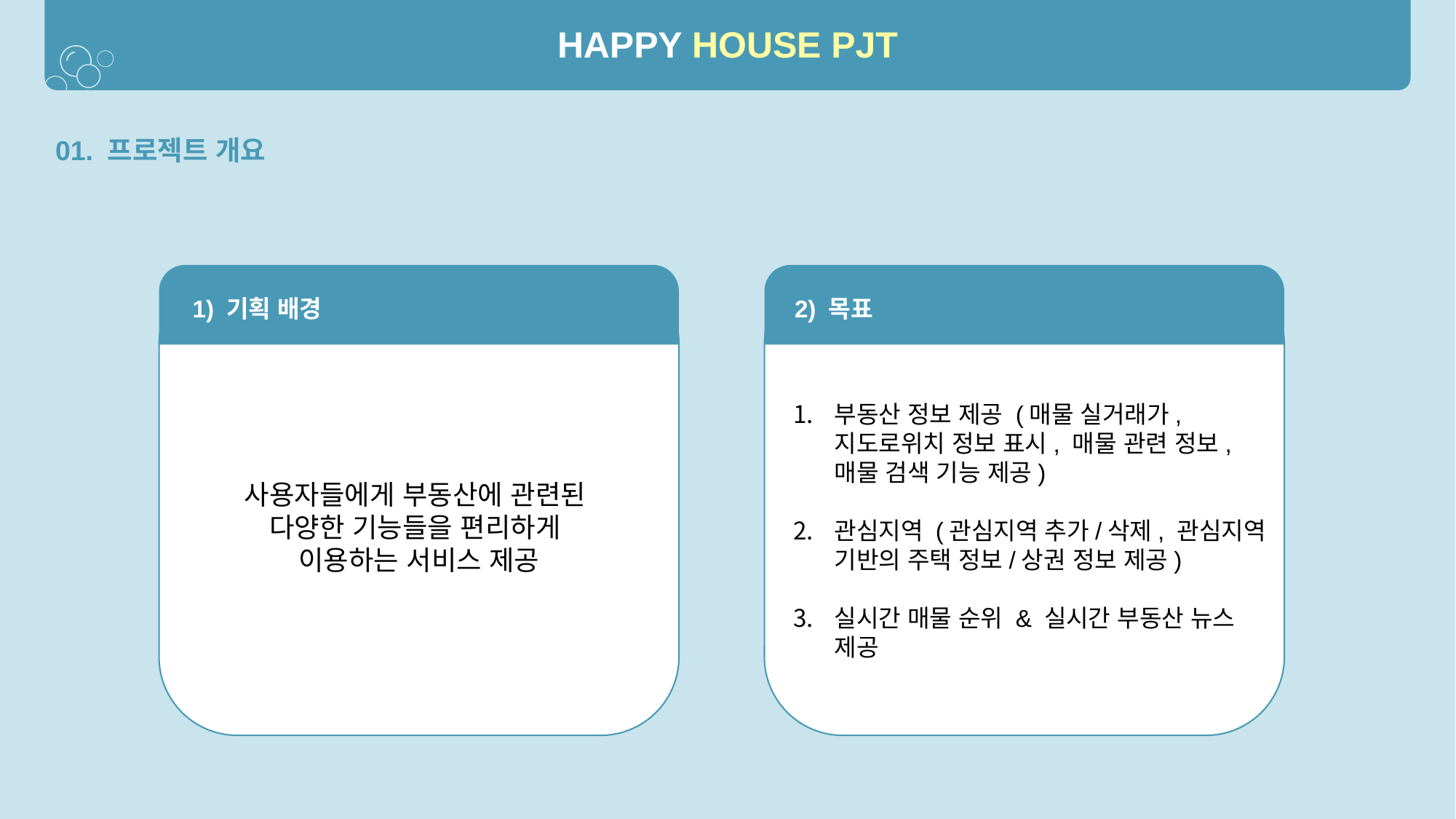

HAPPY HOUSE PJT

01. 프로젝트 개요

1) 기획 배경
2) 목표
01
부동산 정보 제공 (매물 실거래가, 지도로위치 정보 표시, 매물 관련 정보, 매물 검색 기능 제공)

관심지역 (관심지역 추가/삭제, 관심지역 기반의 주택 정보/상권 정보 제공)

실시간 매물 순위 & 실시간 부동산 뉴스 제공

사용자들에게 부동산에 관련된
다양한 기능들을 편리하게
이용하는 서비스 제공